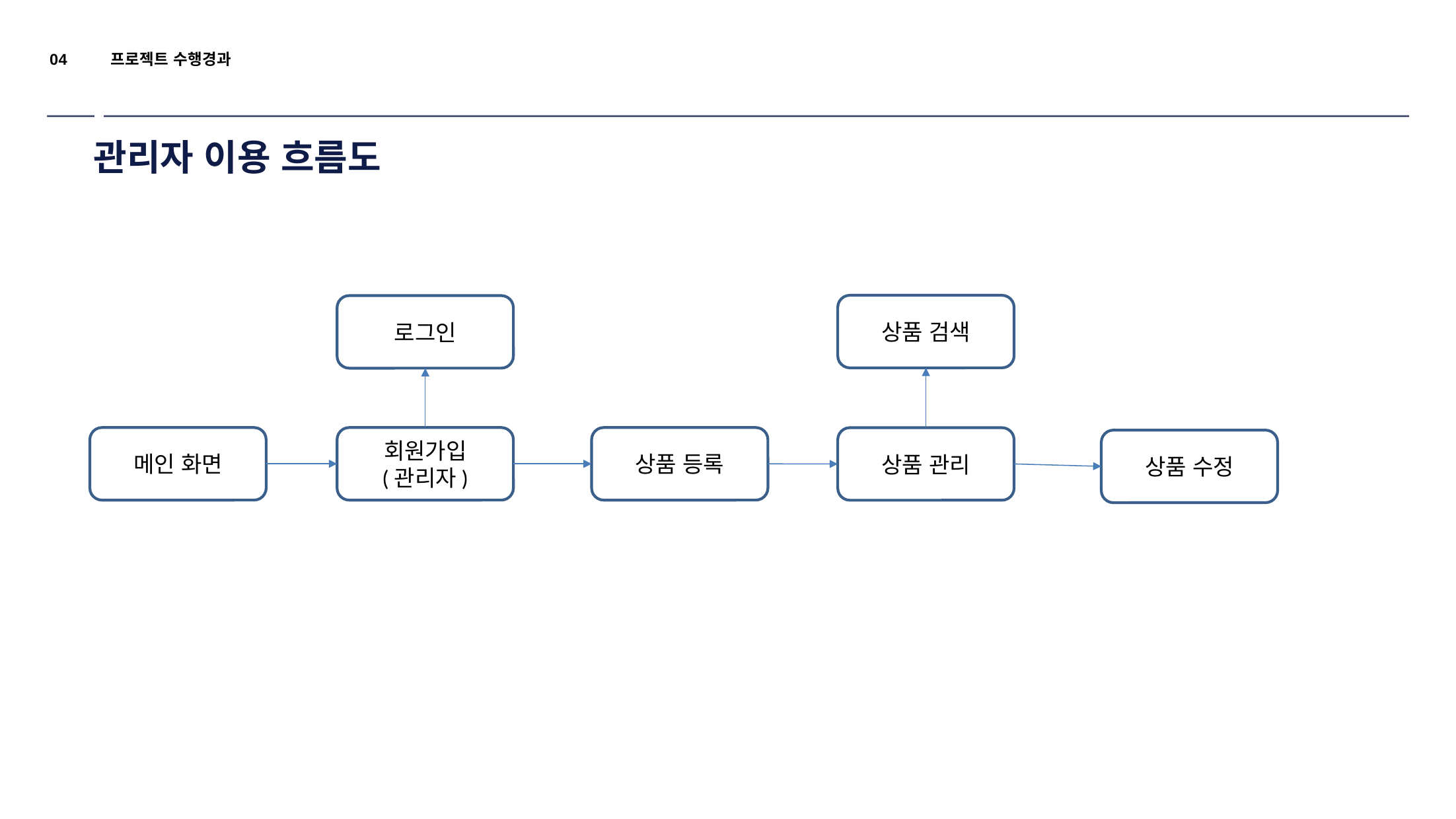

04
프로젝트 수행경과
# 관리자 이용 흐름도
상품 검색
로그인
메인 화면
회원가입
(관리자)
상품 등록
상품 관리
상품 수정